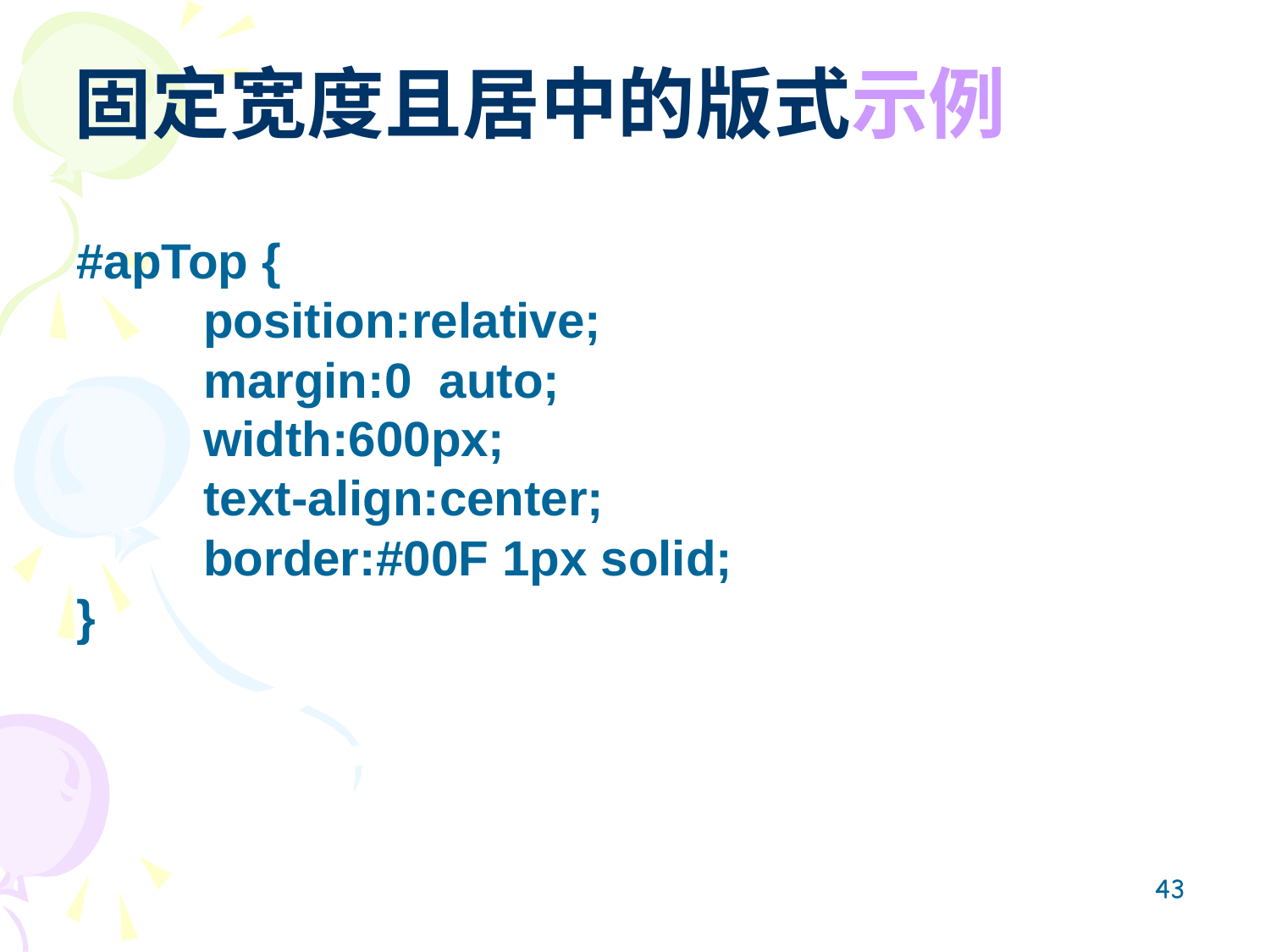

固定宽度且居中的版式示例
#apTop {
	position:relative;
	margin:0  auto;
	width:600px;
	text-align:center;
	border:#00F 1px solid;
}
43